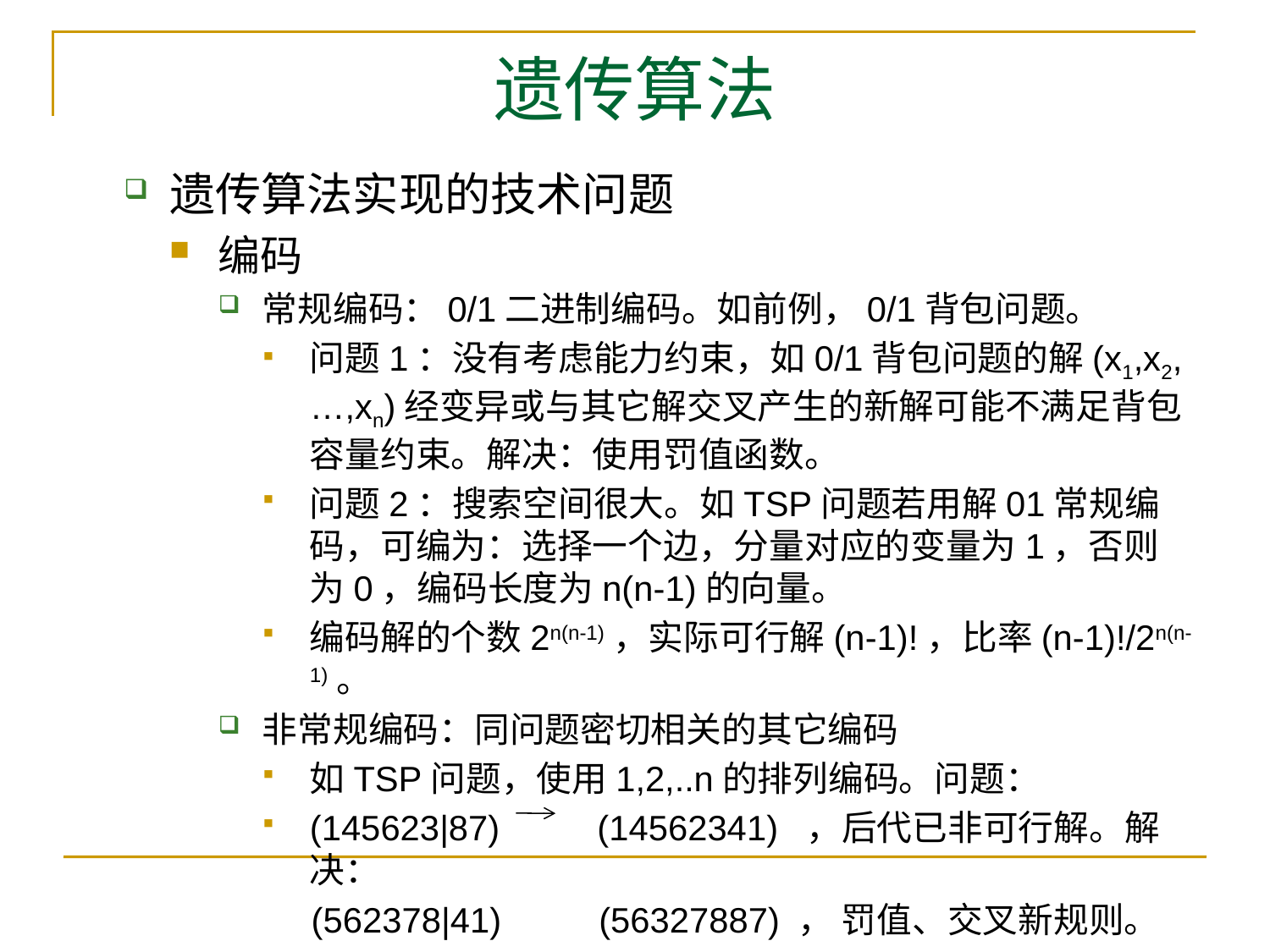

# 遗传算法
遗传算法实现的技术问题
编码
常规编码：0/1二进制编码。如前例，0/1背包问题。
问题1：没有考虑能力约束，如0/1背包问题的解(x1,x2,…,xn)经变异或与其它解交叉产生的新解可能不满足背包容量约束。解决：使用罚值函数。
问题2：搜索空间很大。如TSP问题若用解01常规编码，可编为：选择一个边，分量对应的变量为1，否则为0，编码长度为n(n-1)的向量。
编码解的个数2n(n-1)，实际可行解(n-1)!，比率(n-1)!/2n(n-1)。
非常规编码：同问题密切相关的其它编码
如TSP问题，使用1,2,..n的排列编码。问题：
(145623|87)          (14562341)  ，后代已非可行解。解决：
     (562378|41)          (56327887) ， 罚值、交叉新规则。